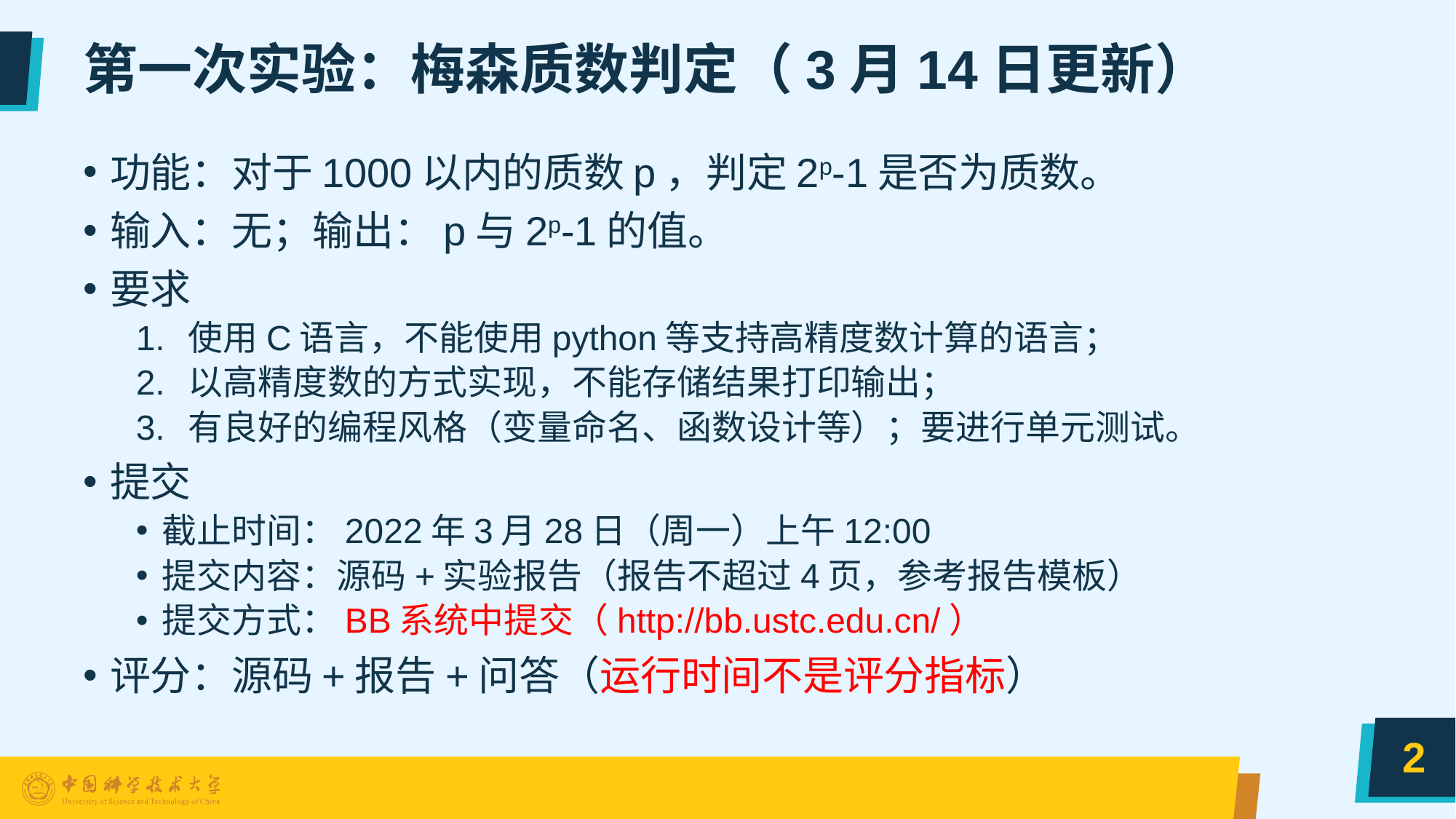

# 第一次实验：梅森质数判定（3月14日更新）
功能：对于1000以内的质数p，判定2p-1是否为质数。
输入：无；输出：p与2p-1的值。
要求
使用C语言，不能使用python等支持高精度数计算的语言；
以高精度数的方式实现，不能存储结果打印输出；
有良好的编程风格（变量命名、函数设计等）；要进行单元测试。
提交
截止时间：2022年3月28日（周一）上午12:00
提交内容：源码+实验报告（报告不超过4页，参考报告模板）
提交方式：BB系统中提交（http://bb.ustc.edu.cn/）
评分：源码+报告+问答（运行时间不是评分指标）

2